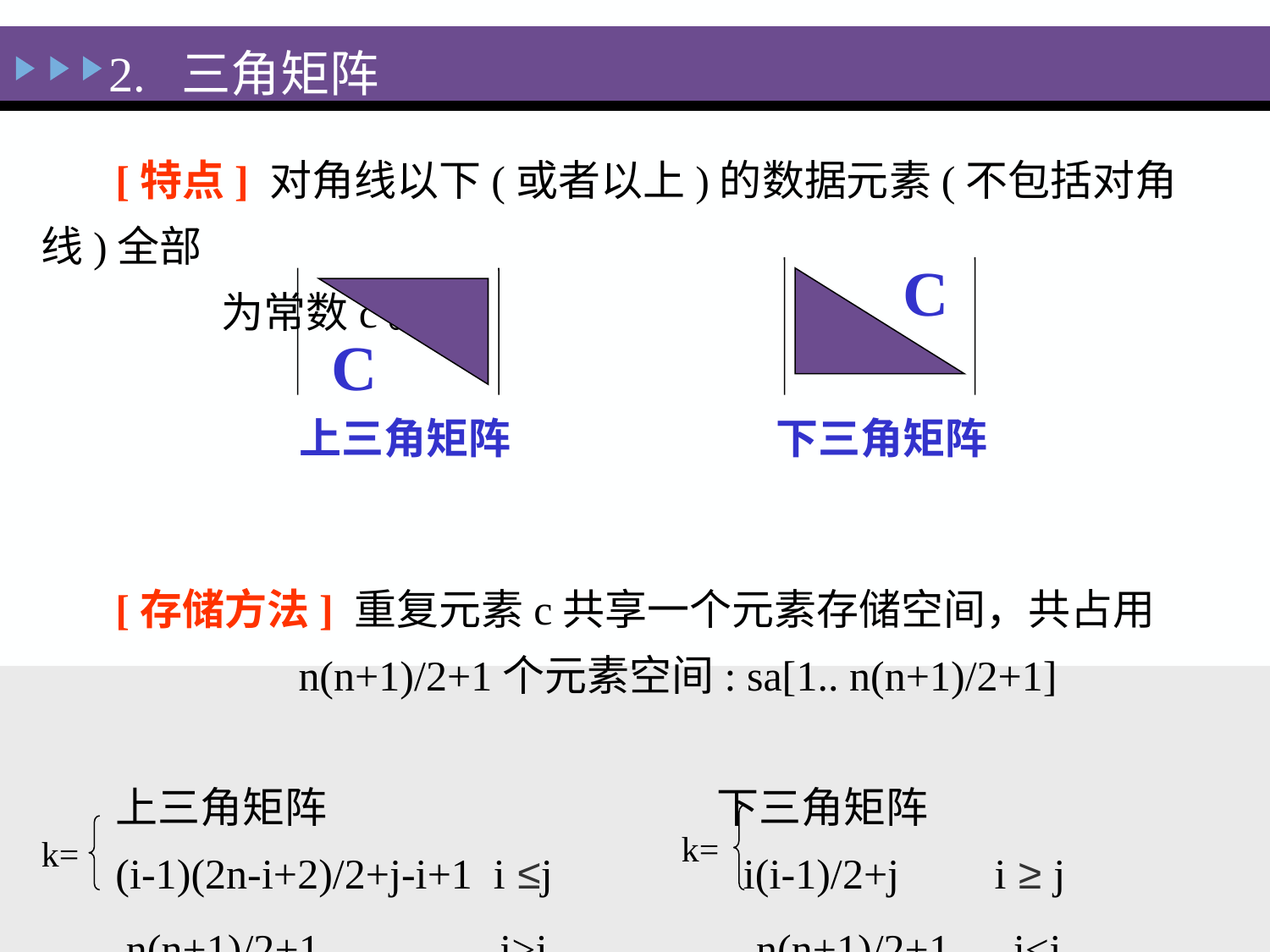

# 2.  三角矩阵
[特点] 对角线以下(或者以上)的数据元素(不包括对角线)全部
                   为常数c。

[存储方法] 重复元素c共享一个元素存储空间，共占用
                          n(n+1)/2+1个元素空间: sa[1.. n(n+1)/2+1]

上三角矩阵                                         下三角矩阵
(i-1)(2n-i+2)/2+j-i+1  i ≤j                  i(i-1)/2+j         i ≥ j
 n(n+1)/2+1                 i>j                 n(n+1)/2+1      i<j
C

C
上三角矩阵
下三角矩阵

k=
k=